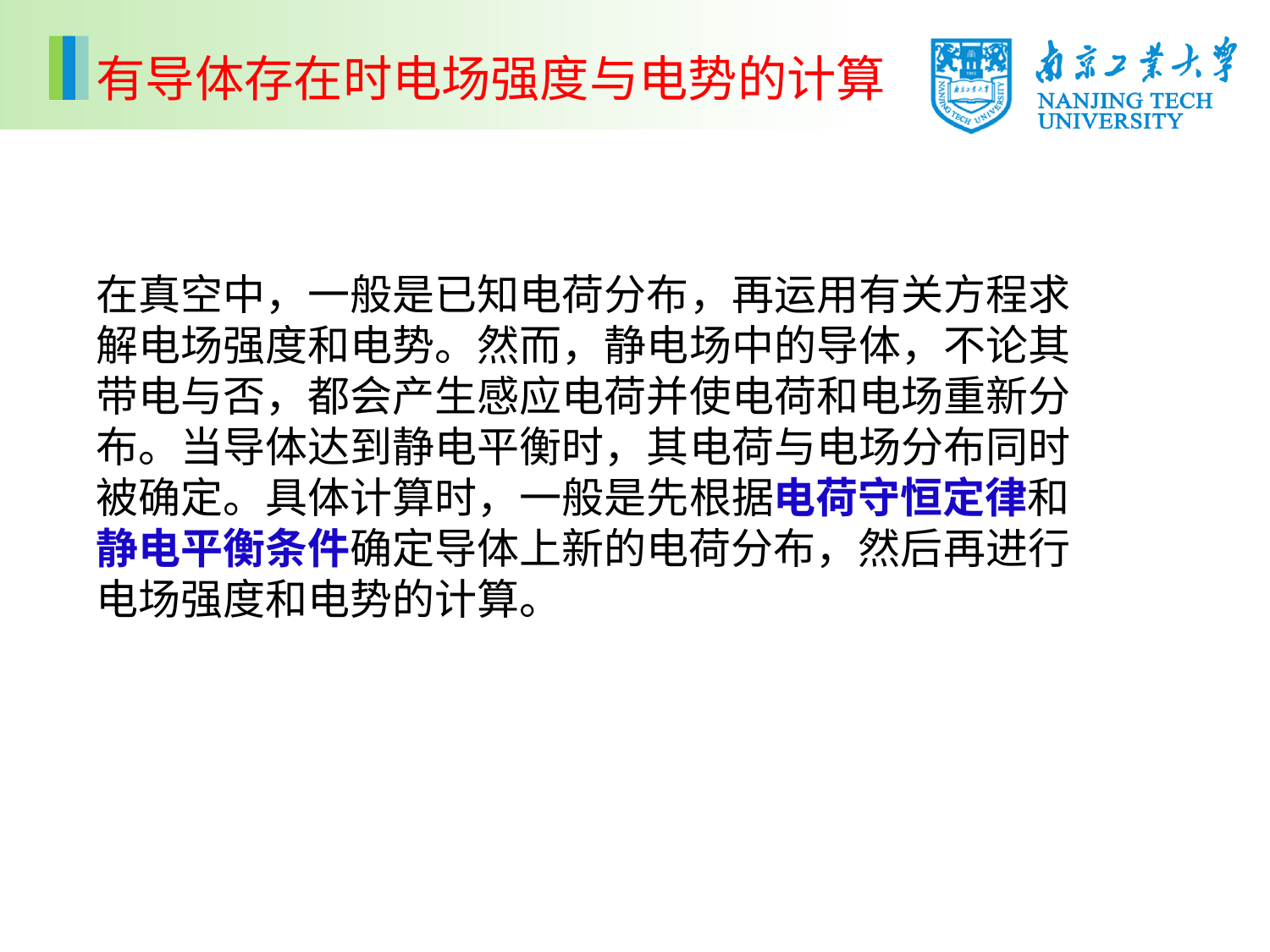

有导体存在时电场强度与电势的计算
在真空中，一般是已知电荷分布，再运用有关方程求解电场强度和电势。然而，静电场中的导体，不论其带电与否，都会产生感应电荷并使电荷和电场重新分布。当导体达到静电平衡时，其电荷与电场分布同时被确定。具体计算时，一般是先根据电荷守恒定律和静电平衡条件确定导体上新的电荷分布，然后再进行电场强度和电势的计算。